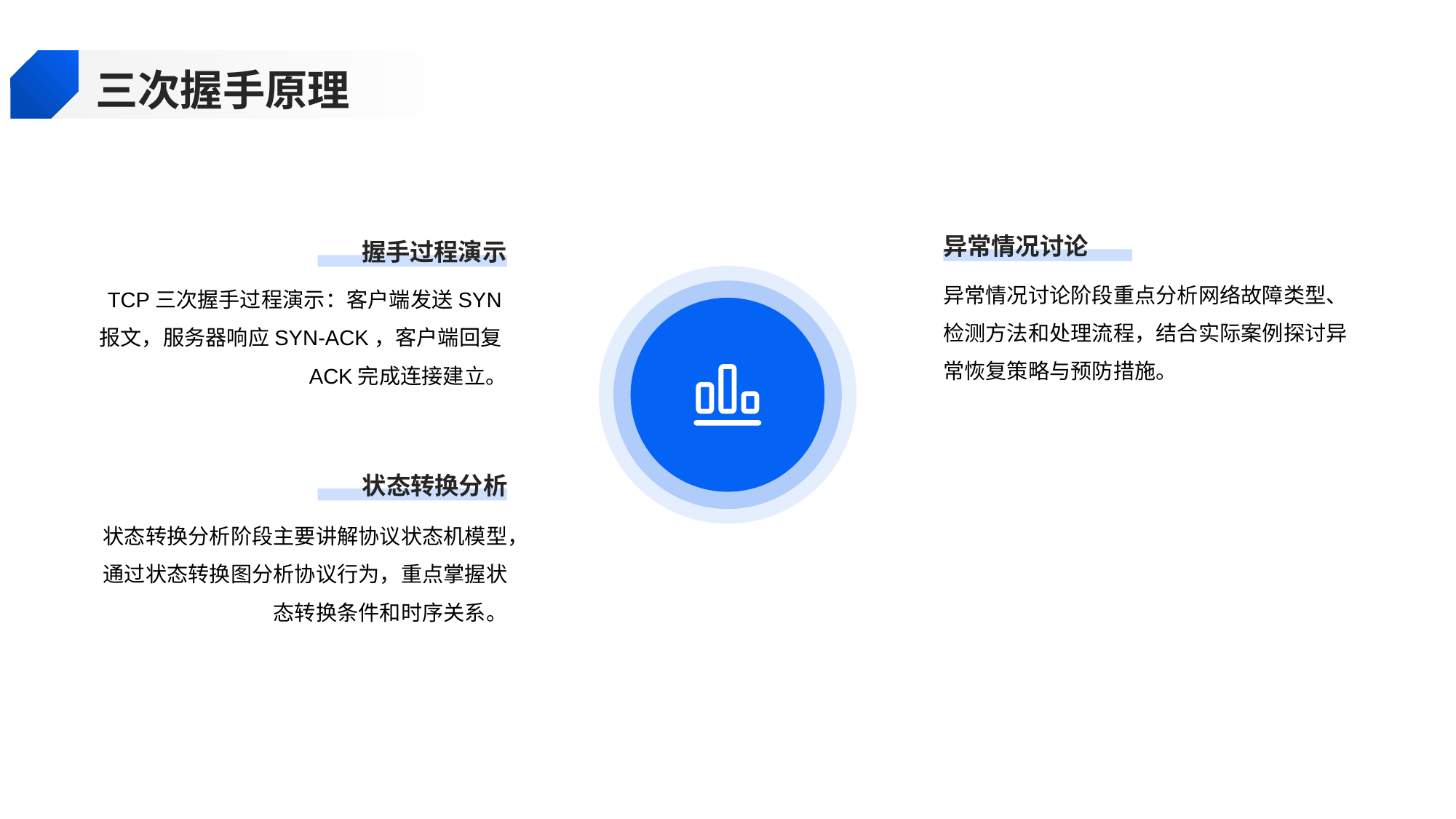

三次握手原理
异常情况讨论
握手过程演示

异常情况讨论阶段重点分析网络故障类型、检测方法和处理流程，结合实际案例探讨异常恢复策略与预防措施。
TCP三次握手过程演示：客户端发送SYN报文，服务器响应SYN-ACK，客户端回复ACK完成连接建立。

状态转换分析

状态转换分析阶段主要讲解协议状态机模型，通过状态转换图分析协议行为，重点掌握状态转换条件和时序关系。